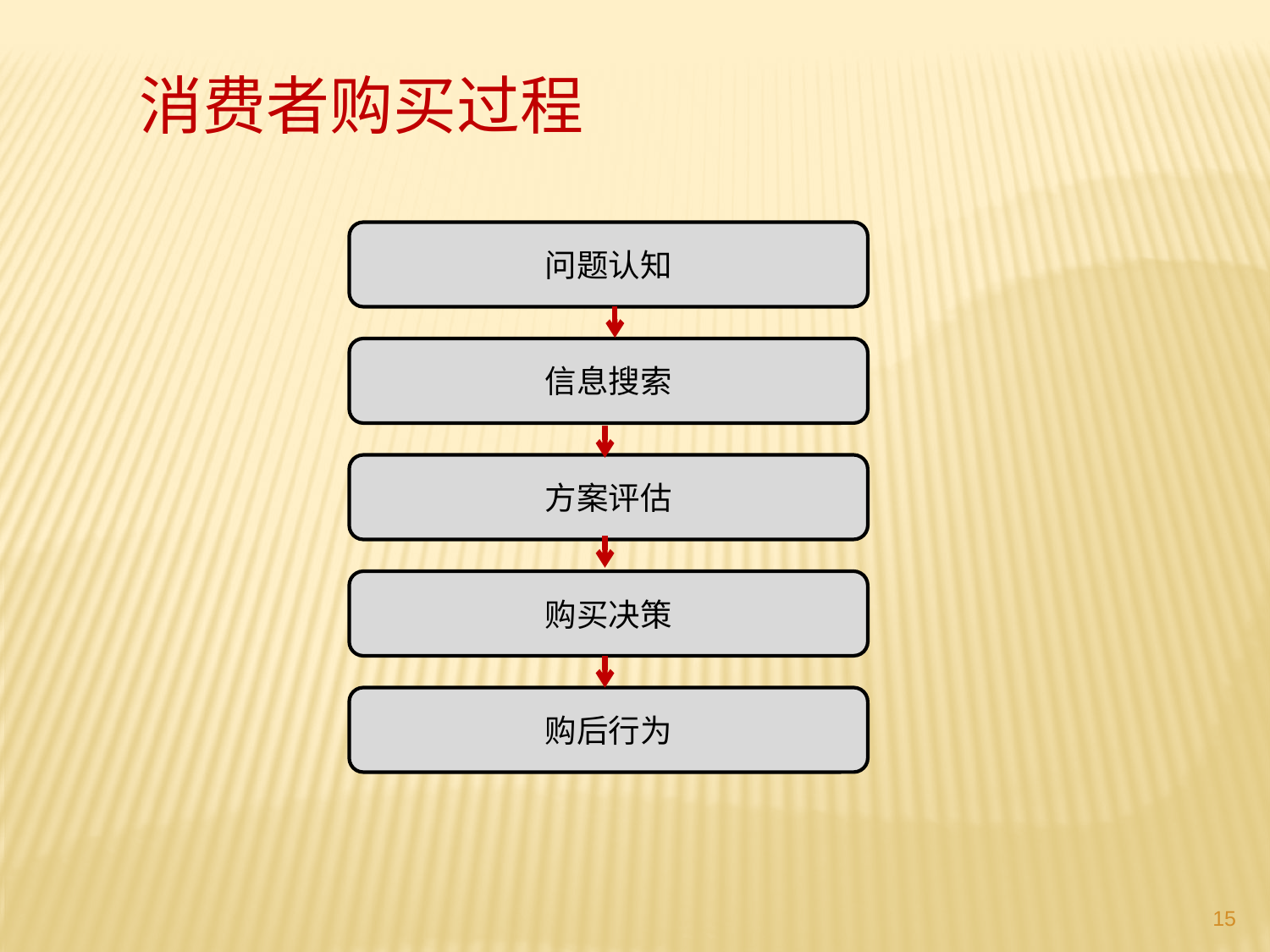

消费者购买过程
问题认知
信息搜索
方案评估
购买决策
购后行为
15